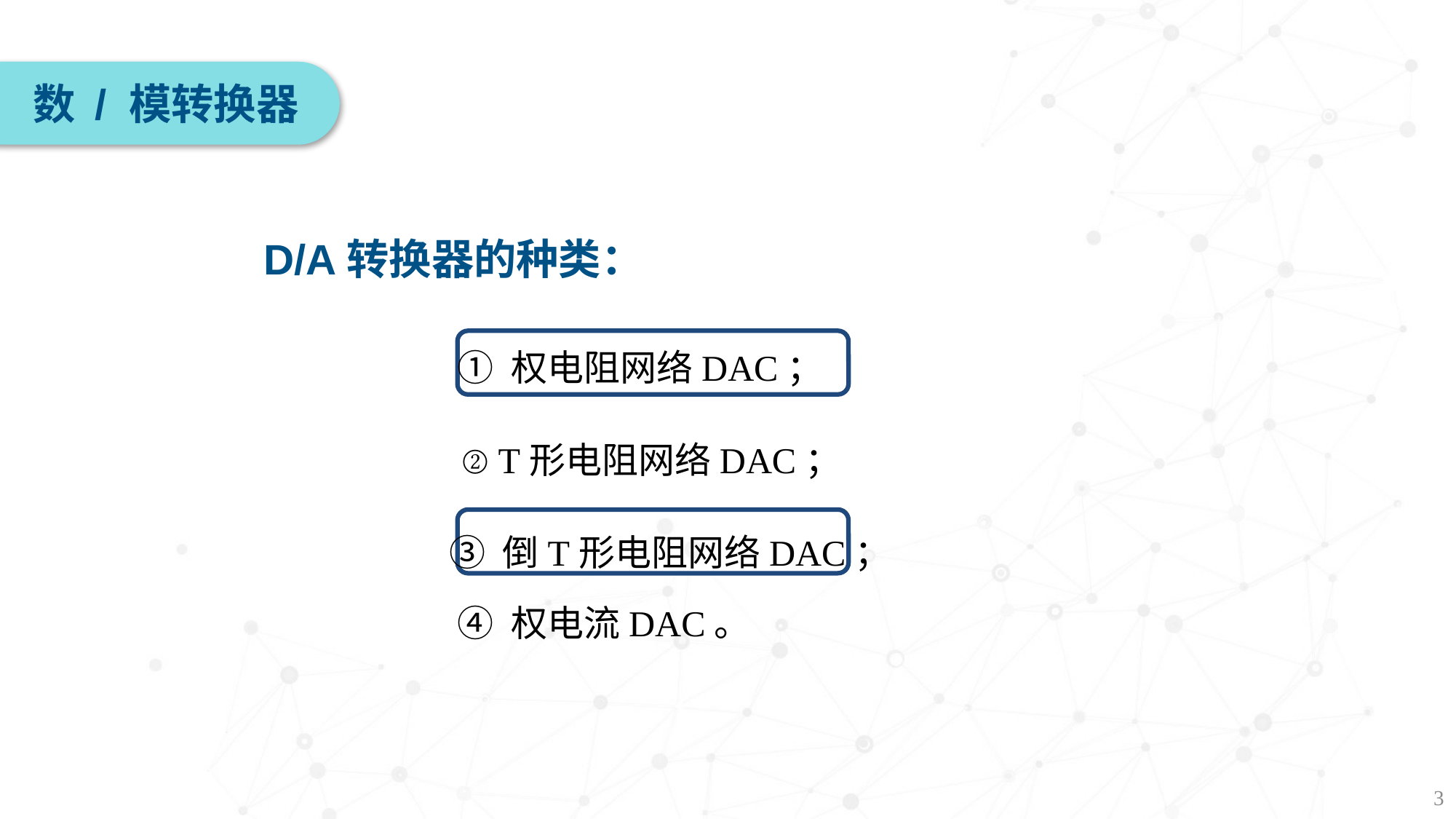

数 / 模转换器
D/A转换器的种类：
① 权电阻网络DAC；

② T形电阻网络DAC；
③ 倒T形电阻网络DAC；

④ 权电流DAC。
3